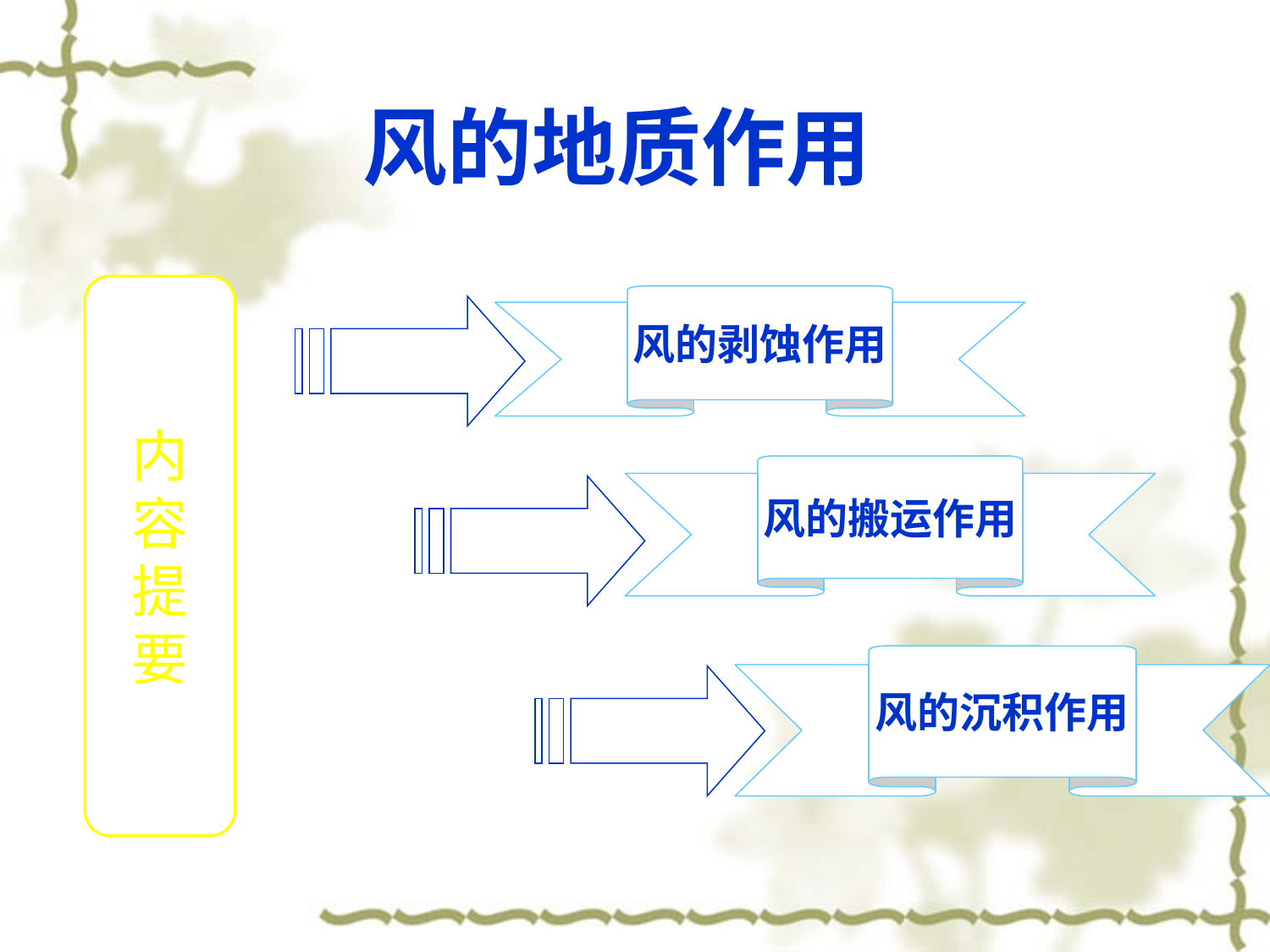

# 风的地质作用
内
容
提
要
风的剥蚀作用

风的搬运作用

风的沉积作用